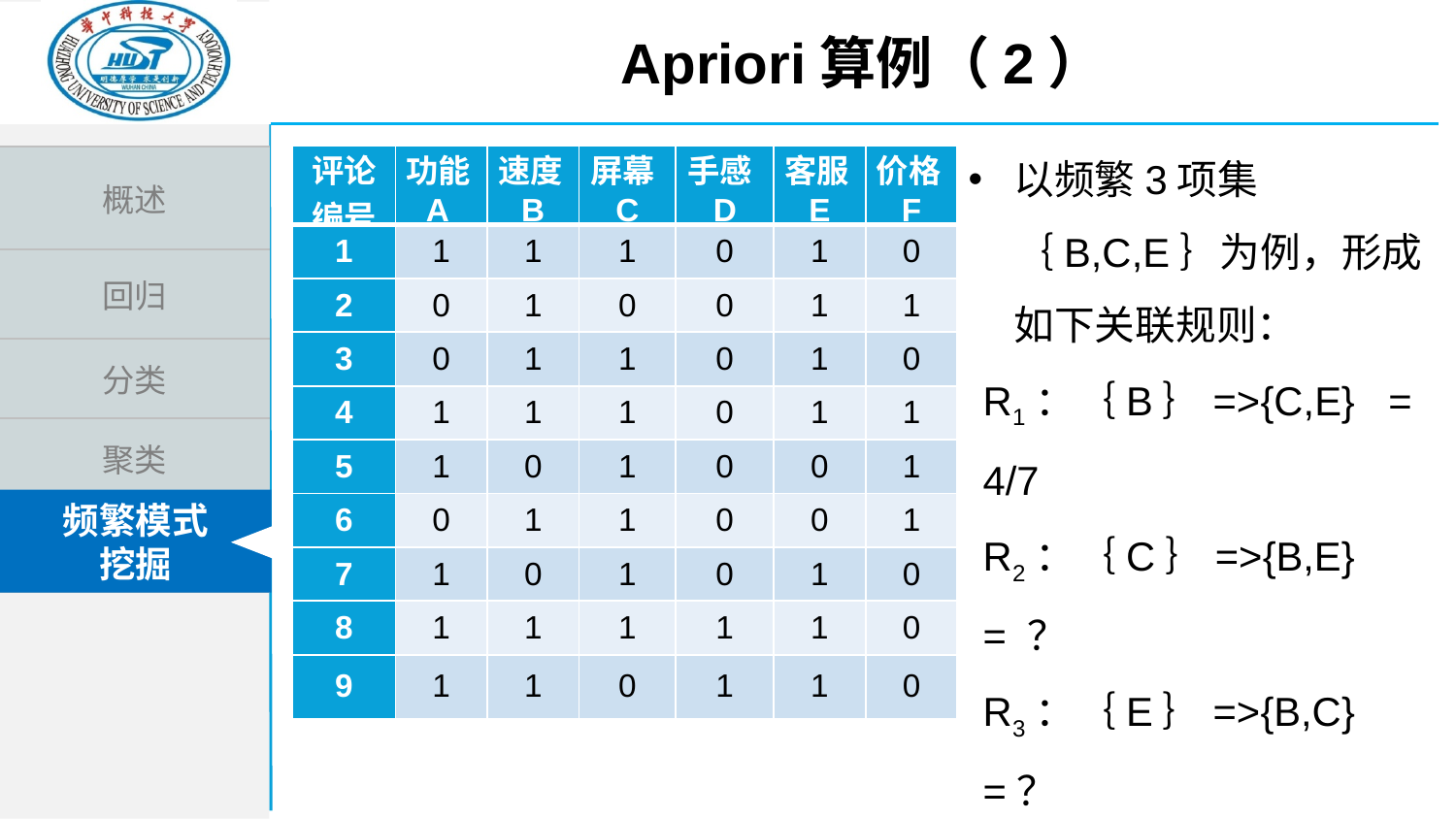

Apriori算例（2）
以频繁3项集｛B,C,E｝为例，形成如下关联规则：
| 评论 编号 | 功能A | 速度B | 屏幕C | 手感D | 客服E | 价格F |
| --- | --- | --- | --- | --- | --- | --- |
| 1 | 1 | 1 | 1 | 0 | 1 | 0 |
| 2 | 0 | 1 | 0 | 0 | 1 | 1 |
| 3 | 0 | 1 | 1 | 0 | 1 | 0 |
| 4 | 1 | 1 | 1 | 0 | 1 | 1 |
| 5 | 1 | 0 | 1 | 0 | 0 | 1 |
| 6 | 0 | 1 | 1 | 0 | 0 | 1 |
| 7 | 1 | 0 | 1 | 0 | 1 | 0 |
| 8 | 1 | 1 | 1 | 1 | 1 | 0 |
| 9 | 1 | 1 | 0 | 1 | 1 | 0 |
R1：｛B｝=>{C,E}   = 4/7
R2：｛C｝=>{B,E}   = ？
R3：｛E｝=>{B,C}   =？
R4：｛B,C｝=>{E}   =？
R5：｛B,E｝=>{C}   =？
R6：｛C,E｝=>{B}   =？